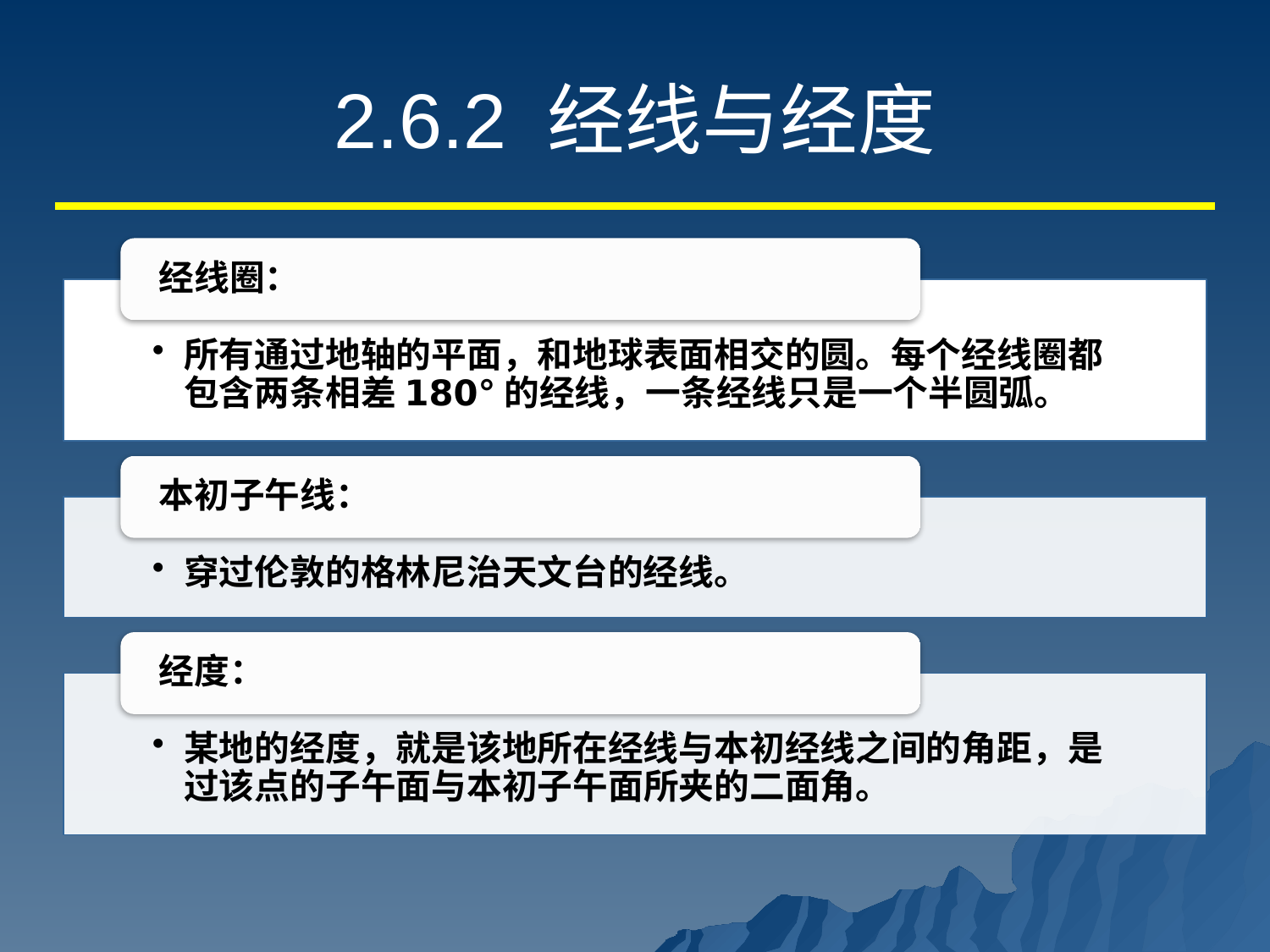

# 2.6.2 经线与经度
所有通过地轴的平面，和地球表面相交的圆。每个经线圈都包含两条相差180°的经线，一条经线只是一个半圆弧。
经线圈：
穿过伦敦的格林尼治天文台的经线。
本初子午线：
某地的经度，就是该地所在经线与本初经线之间的角距，是过该点的子午面与本初子午面所夹的二面角。
经度：